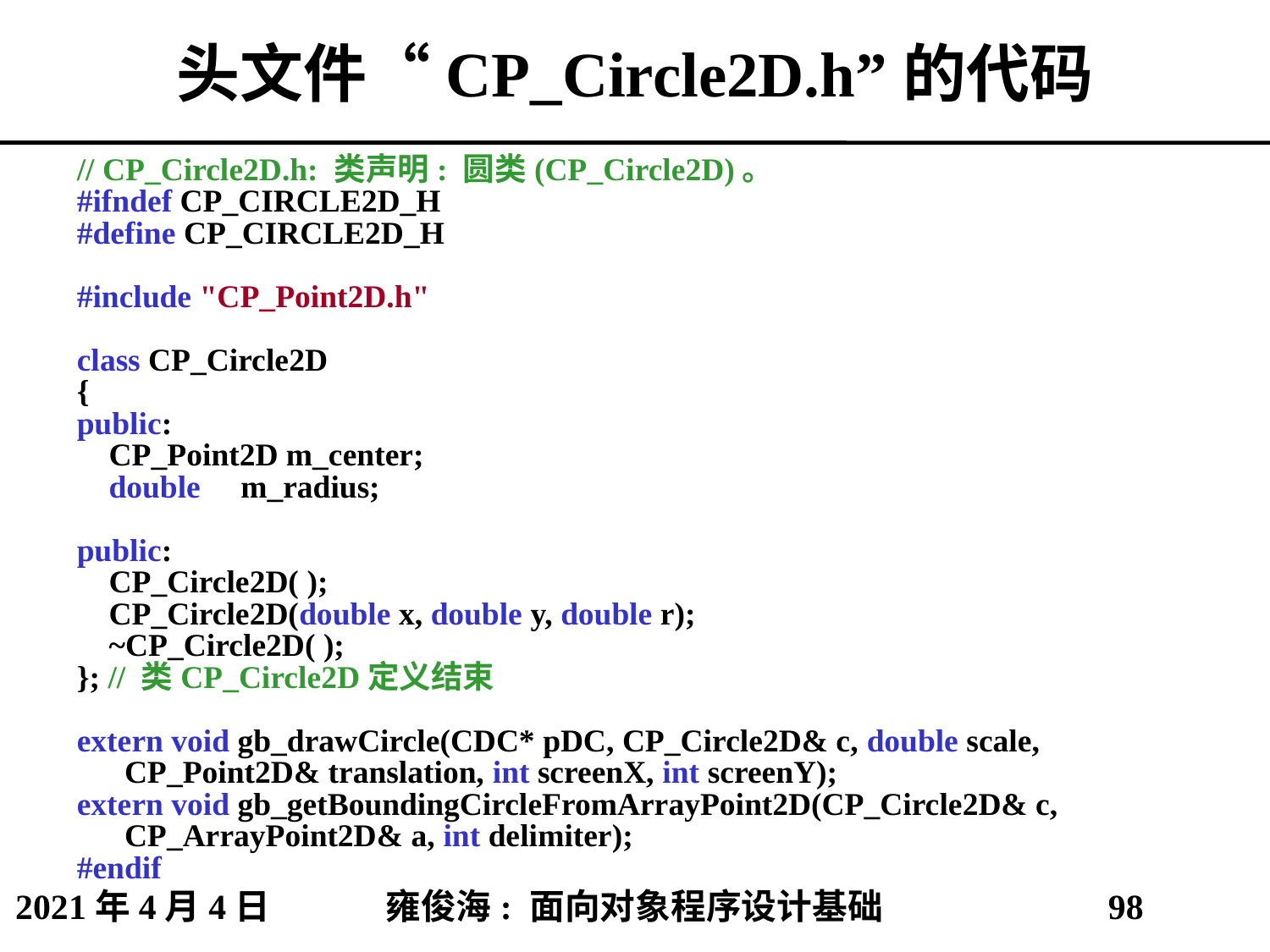

# 头文件“CP_Circle2D.h”的代码

// CP_Circle2D.h: 类声明: 圆类(CP_Circle2D)。
#ifndef CP_CIRCLE2D_H
#define CP_CIRCLE2D_H

#include "CP_Point2D.h"

class CP_Circle2D
{
public:
    CP_Point2D m_center;
    double     m_radius;

public:
    CP_Circle2D( );
    CP_Circle2D(double x, double y, double r);
    ~CP_Circle2D( );
}; // 类CP_Circle2D定义结束

extern void gb_drawCircle(CDC* pDC, CP_Circle2D& c, double scale, CP_Point2D& translation, int screenX, int screenY);
extern void gb_getBoundingCircleFromArrayPoint2D(CP_Circle2D& c, CP_ArrayPoint2D& a, int delimiter);
#endif
2021年4月4日
雍俊海: 面向对象程序设计基础
98